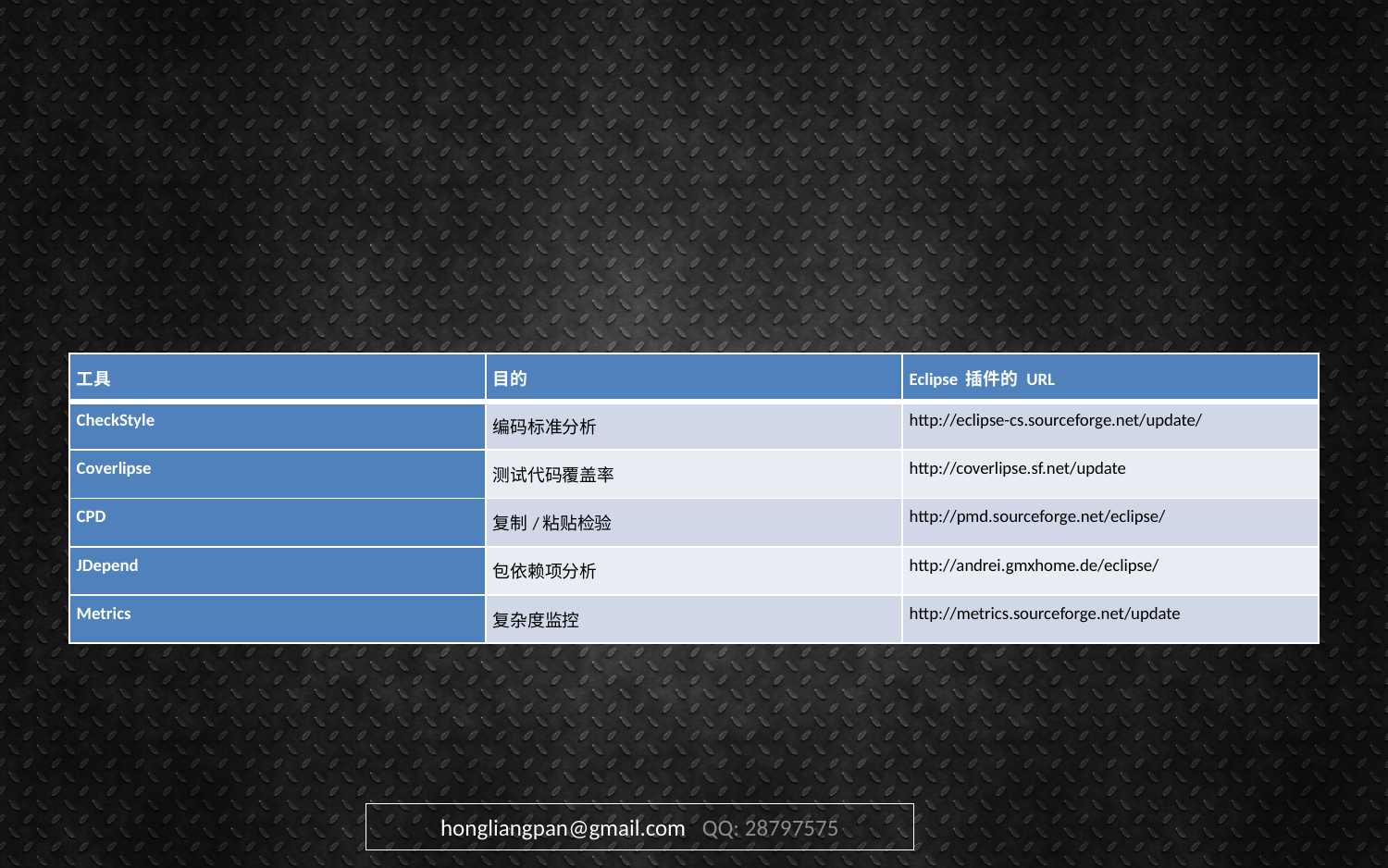

#
| 工具 | 目的 | Eclipse 插件的 URL |
| --- | --- | --- |
| CheckStyle | 编码标准分析 | http://eclipse-cs.sourceforge.net/update/ |
| Coverlipse | 测试代码覆盖率 | http://coverlipse.sf.net/update |
| CPD | 复制/粘贴检验 | http://pmd.sourceforge.net/eclipse/ |
| JDepend | 包依赖项分析 | http://andrei.gmxhome.de/eclipse/ |
| Metrics | 复杂度监控 | http://metrics.sourceforge.net/update |